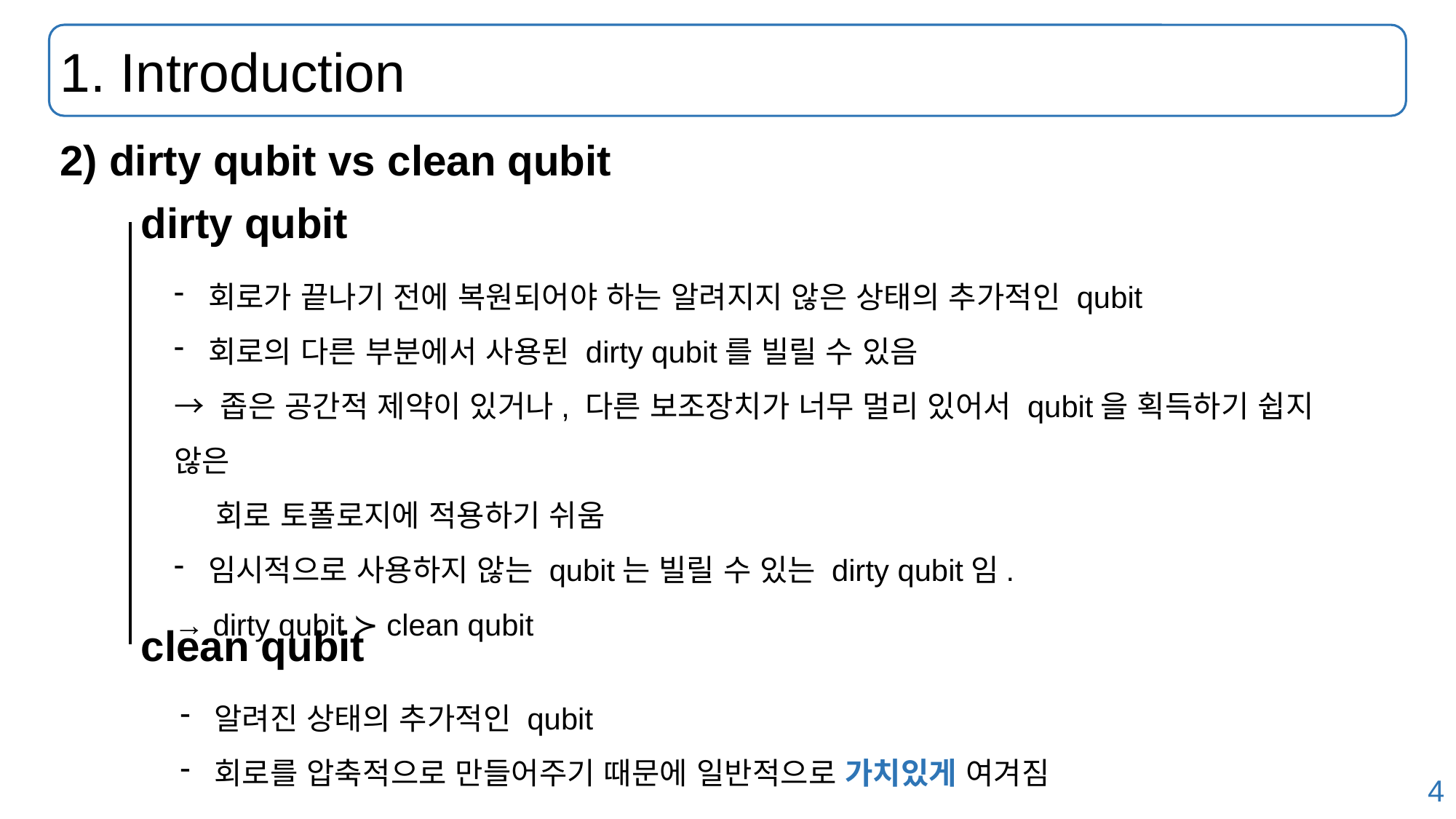

# 1. Introduction
2) dirty qubit vs clean qubit
dirty qubit
회로가 끝나기 전에 복원되어야 하는 알려지지 않은 상태의 추가적인 qubit
회로의 다른 부분에서 사용된 dirty qubit를 빌릴 수 있음
→ 좁은 공간적 제약이 있거나, 다른 보조장치가 너무 멀리 있어서 qubit을 획득하기 쉽지 않은
    회로 토폴로지에 적용하기 쉬움
임시적으로 사용하지 않는 qubit는 빌릴 수 있는 dirty qubit임.
→ dirty qubit ≻ clean qubit
clean qubit
알려진 상태의 추가적인 qubit
회로를 압축적으로 만들어주기 때문에 일반적으로 가치있게 여겨짐